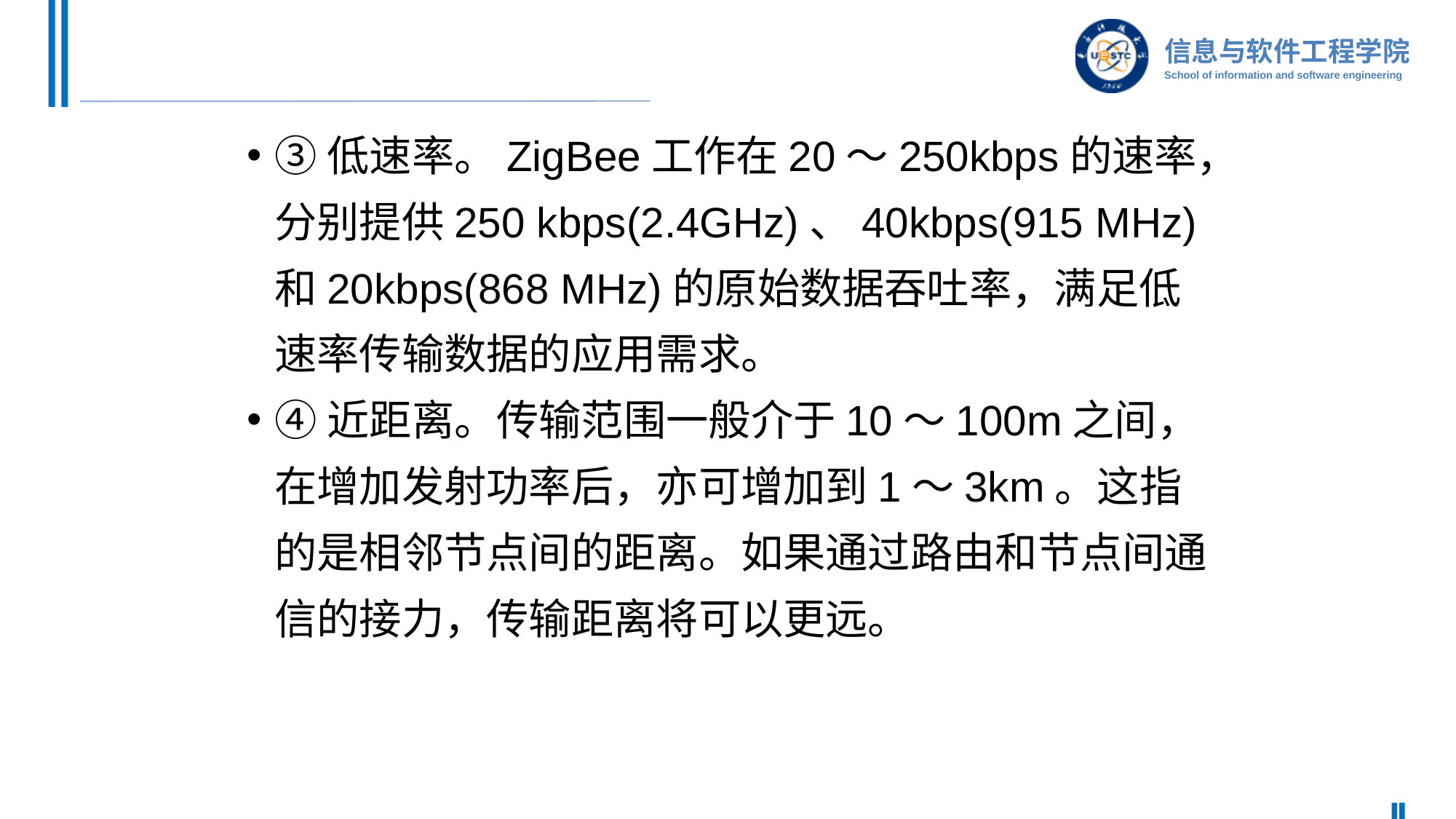

③低速率。ZigBee工作在20～250kbps的速率，分别提供250 kbps(2.4GHz)、40kbps(915 MHz)和20kbps(868 MHz)的原始数据吞吐率，满足低速率传输数据的应用需求。
④近距离。传输范围一般介于10～100m之间，在增加发射功率后，亦可增加到1～3km。这指的是相邻节点间的距离。如果通过路由和节点间通信的接力，传输距离将可以更远。